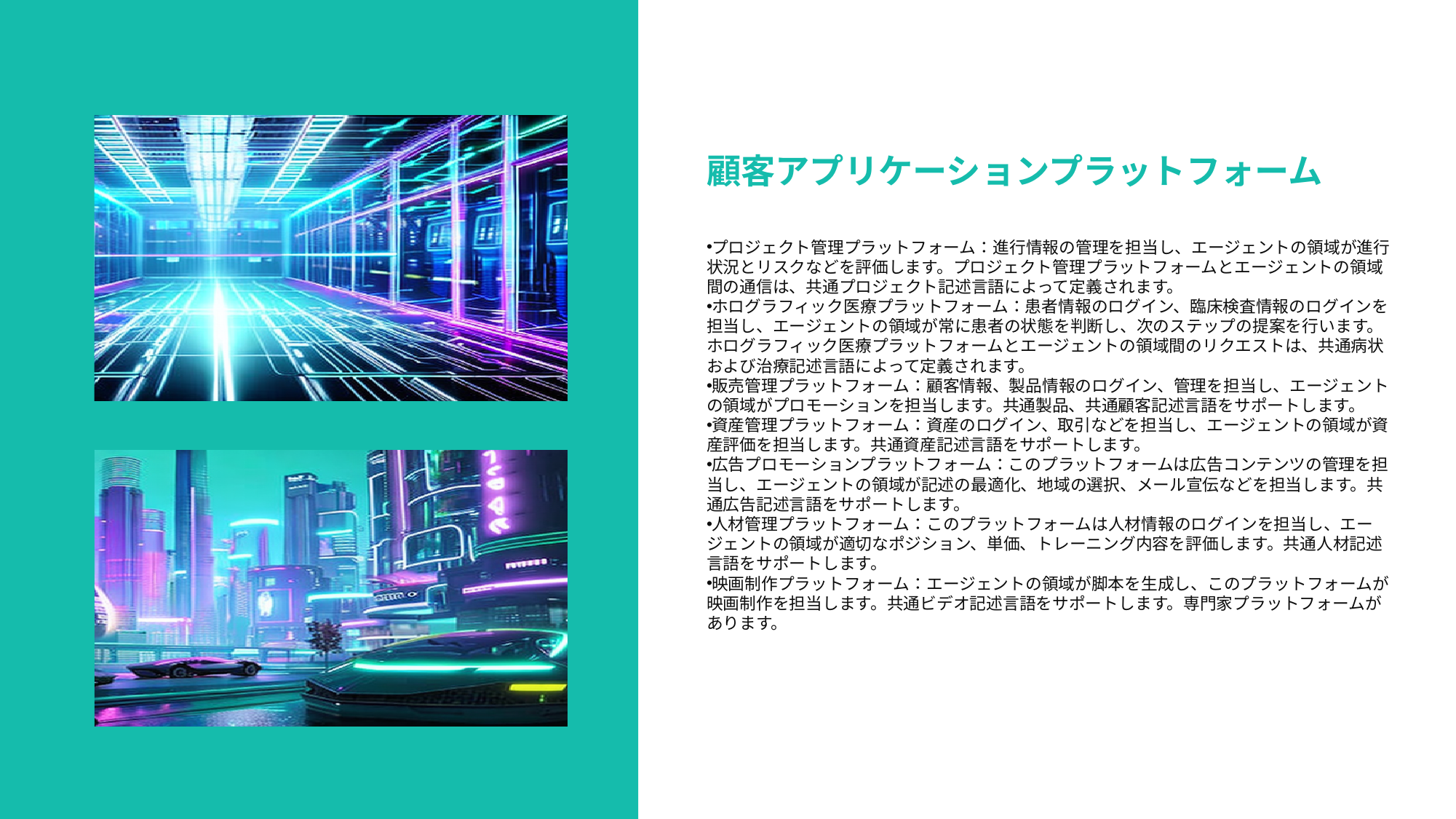

顧客アプリケーションプラットフォーム

プロジェクト管理プラットフォーム：進行情報の管理を担当し、エージェントの領域が進行状況とリスクなどを評価します。プロジェクト管理プラットフォームとエージェントの領域間の通信は、共通プロジェクト記述言語によって定義されます。
ホログラフィック医療プラットフォーム：患者情報のログイン、臨床検査情報のログインを担当し、エージェントの領域が常に患者の状態を判断し、次のステップの提案を行います。ホログラフィック医療プラットフォームとエージェントの領域間のリクエストは、共通病状および治療記述言語によって定義されます。
販売管理プラットフォーム：顧客情報、製品情報のログイン、管理を担当し、エージェントの領域がプロモーションを担当します。共通製品、共通顧客記述言語をサポートします。
資産管理プラットフォーム：資産のログイン、取引などを担当し、エージェントの領域が資産評価を担当します。共通資産記述言語をサポートします。
広告プロモーションプラットフォーム：このプラットフォームは広告コンテンツの管理を担当し、エージェントの領域が記述の最適化、地域の選択、メール宣伝などを担当します。共通広告記述言語をサポートします。
人材管理プラットフォーム：このプラットフォームは人材情報のログインを担当し、エージェントの領域が適切なポジション、単価、トレーニング内容を評価します。共通人材記述言語をサポートします。
映画制作プラットフォーム：エージェントの領域が脚本を生成し、このプラットフォームが映画制作を担当します。共通ビデオ記述言語をサポートします。専門家プラットフォームがあります。